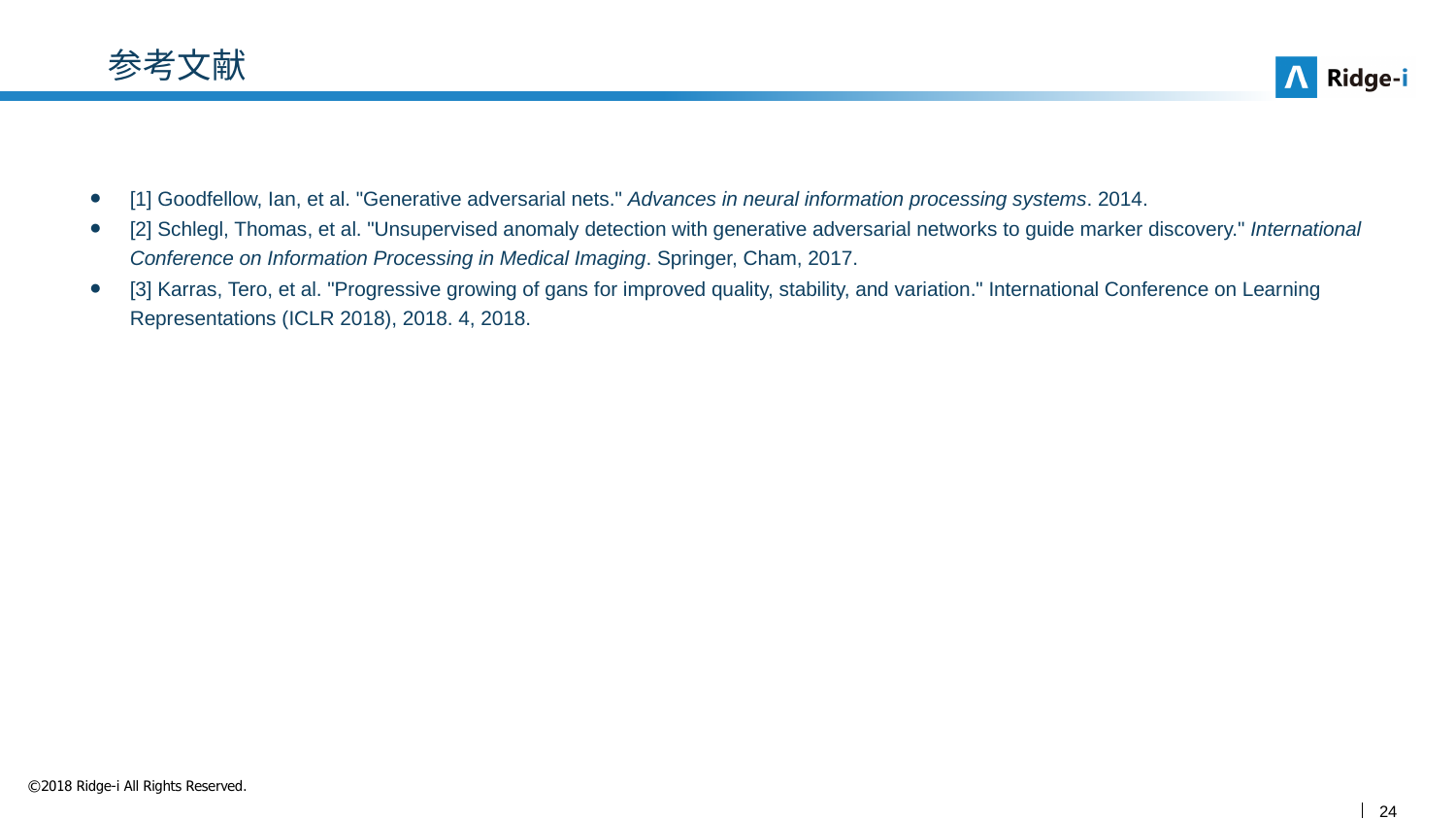

# 参考文献
[1] Goodfellow, Ian, et al. "Generative adversarial nets." Advances in neural information processing systems. 2014.
[2] Schlegl, Thomas, et al. "Unsupervised anomaly detection with generative adversarial networks to guide marker discovery." International Conference on Information Processing in Medical Imaging. Springer, Cham, 2017.
[3] Karras, Tero, et al. "Progressive growing of gans for improved quality, stability, and variation." International Conference on Learning Representations (ICLR 2018), 2018. 4, 2018.